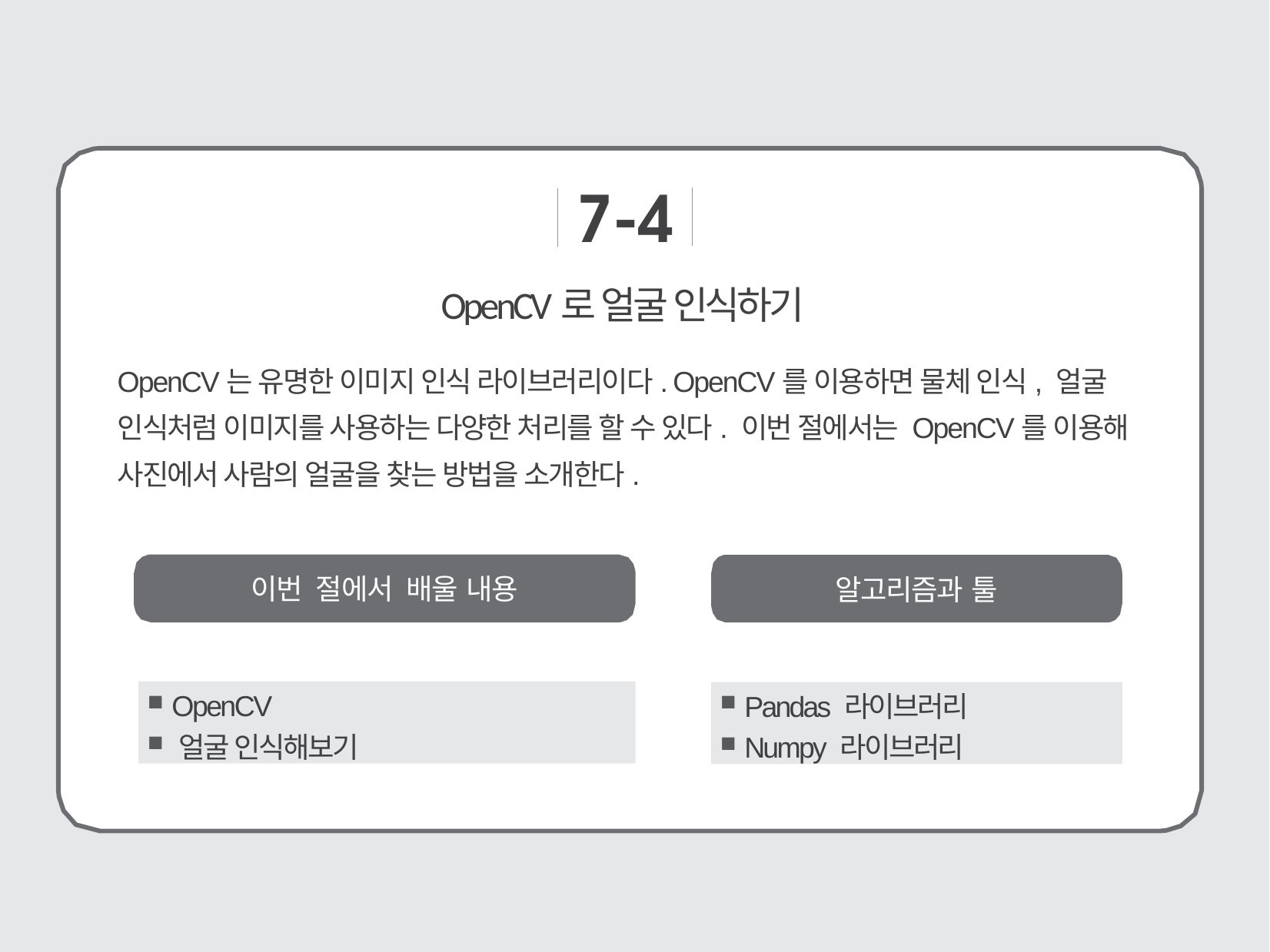

7-4

# OpenCV로 얼굴 인식하기

OpenCV는 유명한 이미지 인식 라이브러리이다. OpenCV를 이용하면 물체 인식, 얼굴 인식처럼 이미지를 사용하는 다양한 처리를 할 수 있다. 이번 절에서는 OpenCV를 이용해 사진에서 사람의 얼굴을 찾는 방법을 소개한다.
이번  절에서  배울 내용
알고리즘과 툴
 OpenCV
 얼굴 인식해보기
 Pandas 라이브러리
 Numpy 라이브러리